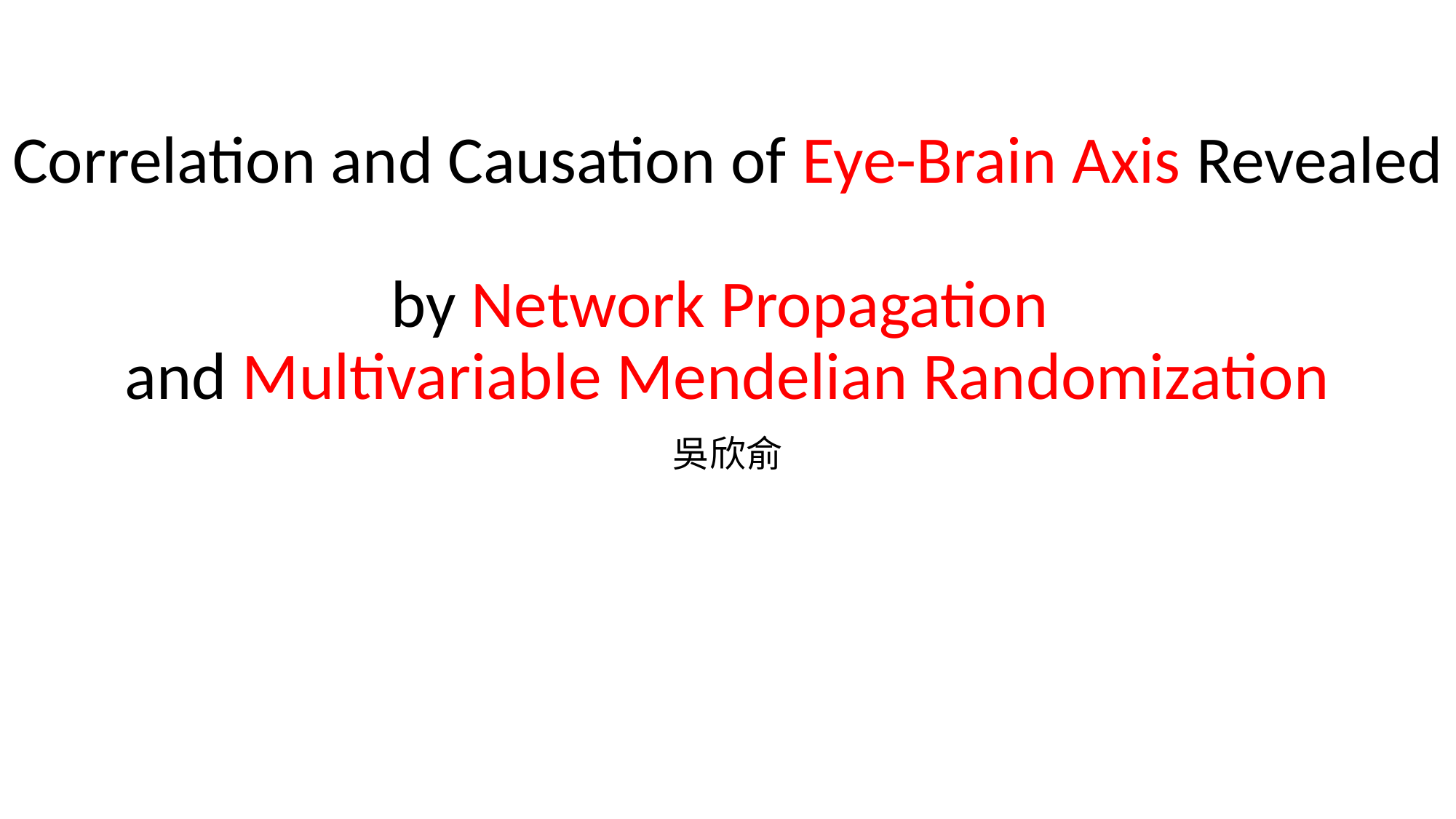

# Correlation and Causation of Eye-Brain Axis Revealed by Network Propagation and Multivariable Mendelian Randomization
吳欣俞